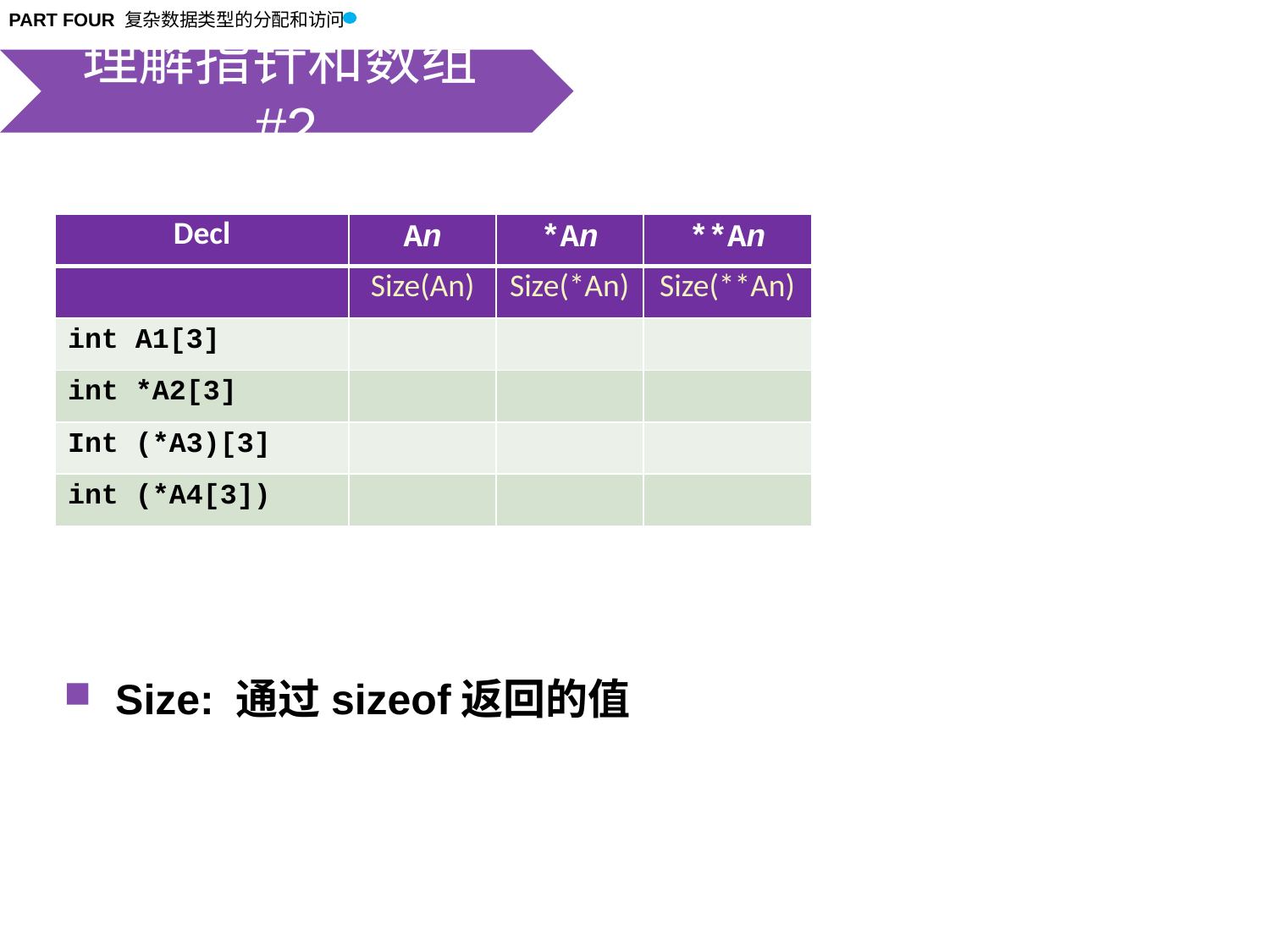

PART FOUR 复杂数据类型的分配和访问

理解指针和数组#2
| Decl | An | \*An | \*\*An |
| --- | --- | --- | --- |
|  | Size(An) | Size(\*An) | Size(\*\*An) |
| int A1[3] |  |  |  |
| int \*A2[3] |  |  |  |
| Int (\*A3)[3] |  |  |  |
| int (\*A4[3]) |  |  |  |
Size: 通过sizeof返回的值